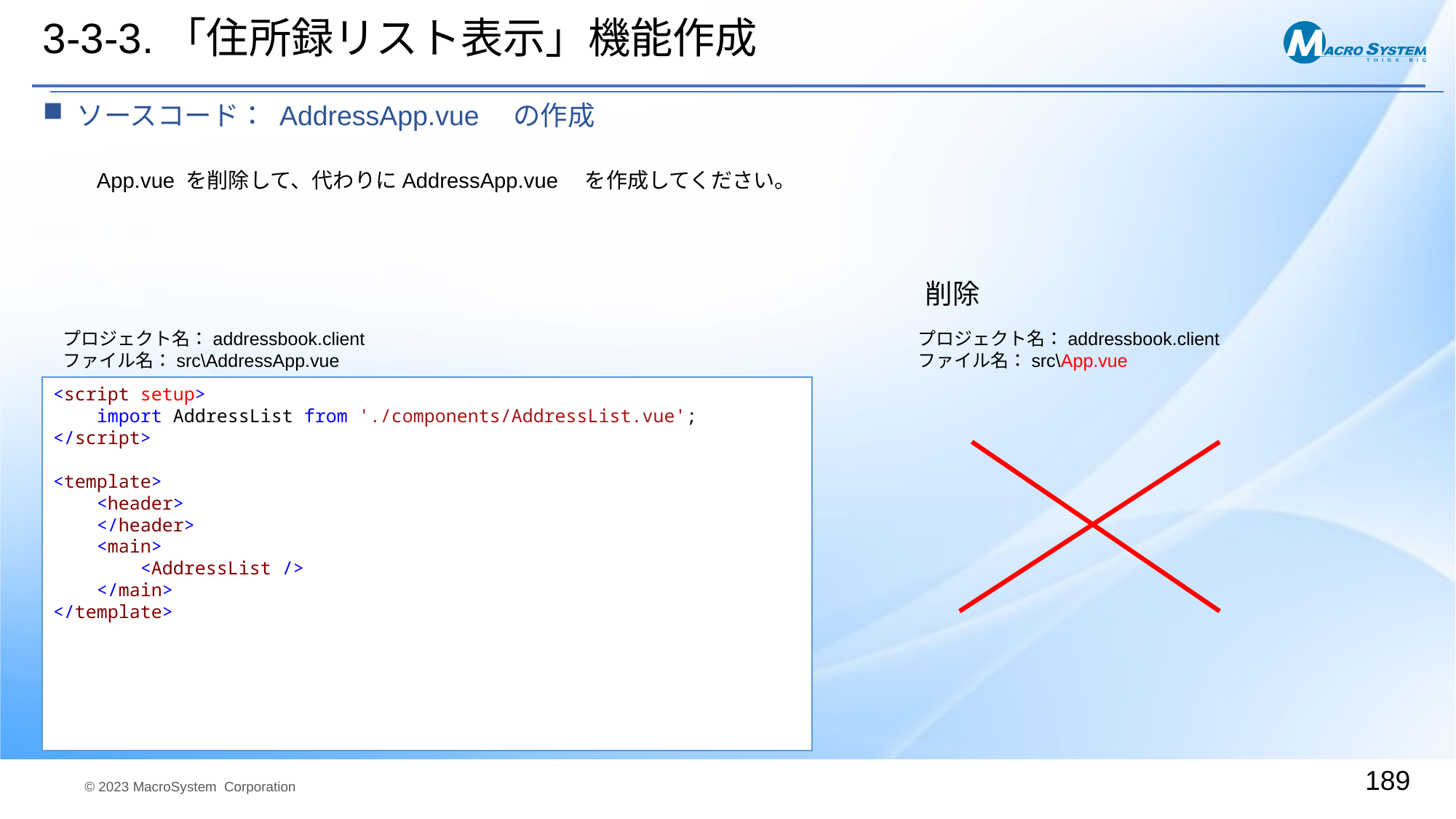

# 3-3-3.「住所録リスト表示」機能作成
ソースコード： AddressApp.vue　の作成
App.vue を削除して、代わりにAddressApp.vue　を作成してください。
削除
プロジェクト名：addressbook.client
ファイル名：src\App.vue
プロジェクト名：addressbook.client
ファイル名：src\AddressApp.vue
<script setup>
    import AddressList from './components/AddressList.vue';
</script>

<template>
    <header>
    </header>
    <main>
        <AddressList />
    </main>
</template>